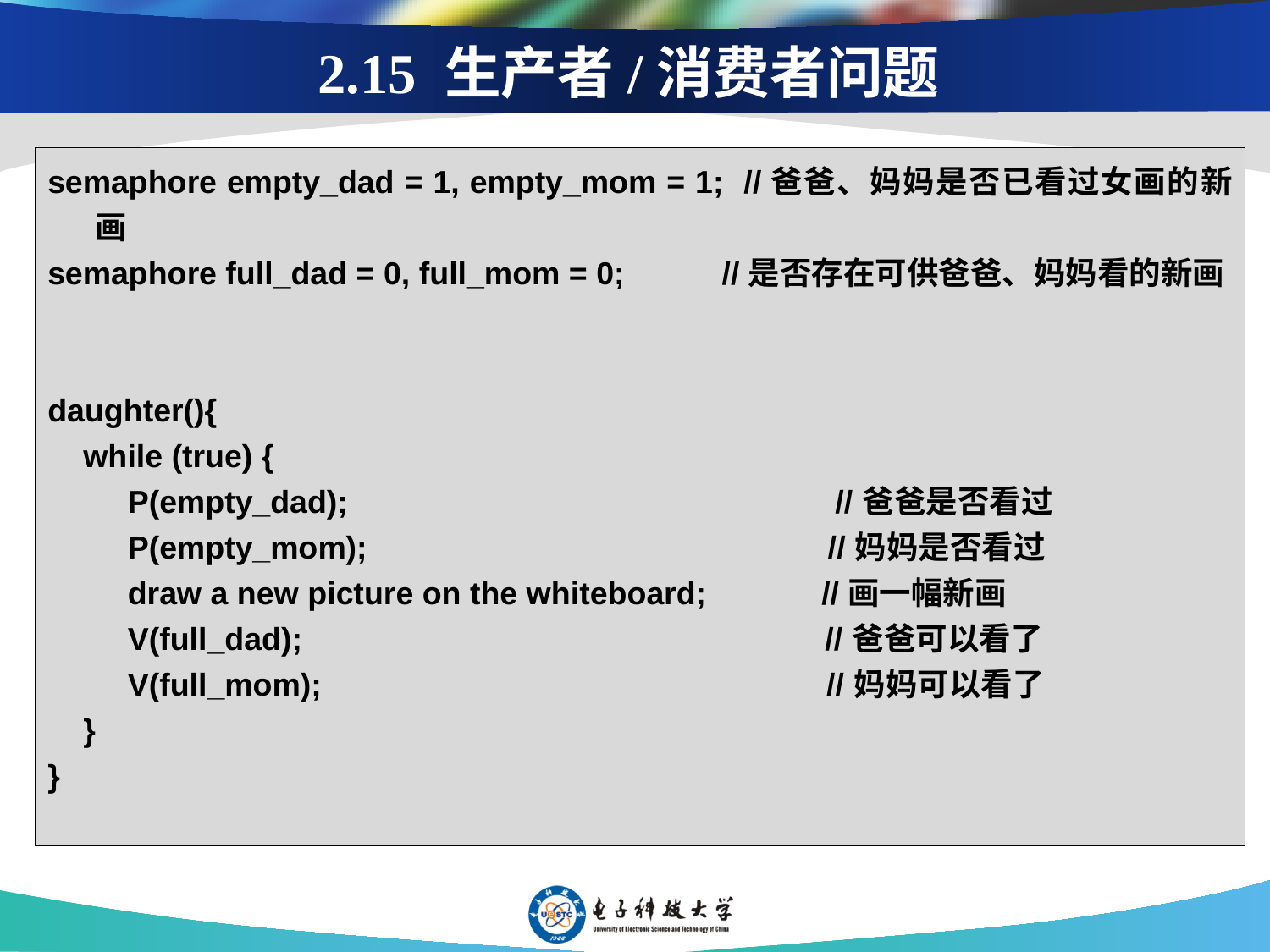

2.15 生产者/消费者问题
semaphore empty_dad = 1, empty_mom = 1;  //爸爸、妈妈是否已看过女画的新画
semaphore full_dad = 0, full_mom = 0;           //是否存在可供爸爸、妈妈看的新画

daughter(){
    while (true) {
         P(empty_dad);                                                       //爸爸是否看过
         P(empty_mom);                                                    //妈妈是否看过
         draw a new picture on the whiteboard;             //画一幅新画
         V(full_dad);                                                           //爸爸可以看了
         V(full_mom);                                                         //妈妈可以看了
    }
}